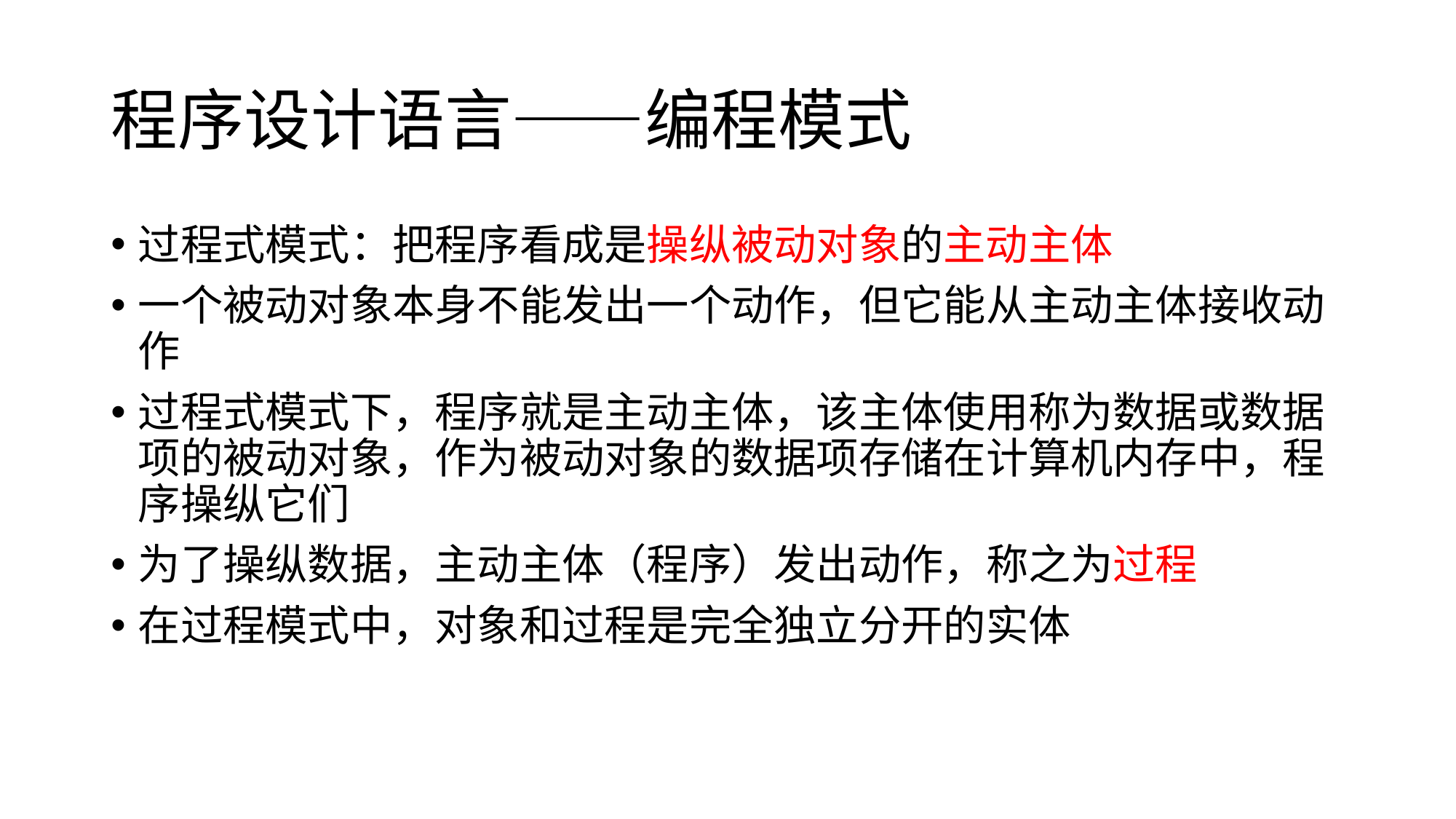

# 程序设计语言——编程模式
过程式模式：把程序看成是操纵被动对象的主动主体
一个被动对象本身不能发出一个动作，但它能从主动主体接收动作
过程式模式下，程序就是主动主体，该主体使用称为数据或数据项的被动对象，作为被动对象的数据项存储在计算机内存中，程序操纵它们
为了操纵数据，主动主体（程序）发出动作，称之为过程
在过程模式中，对象和过程是完全独立分开的实体